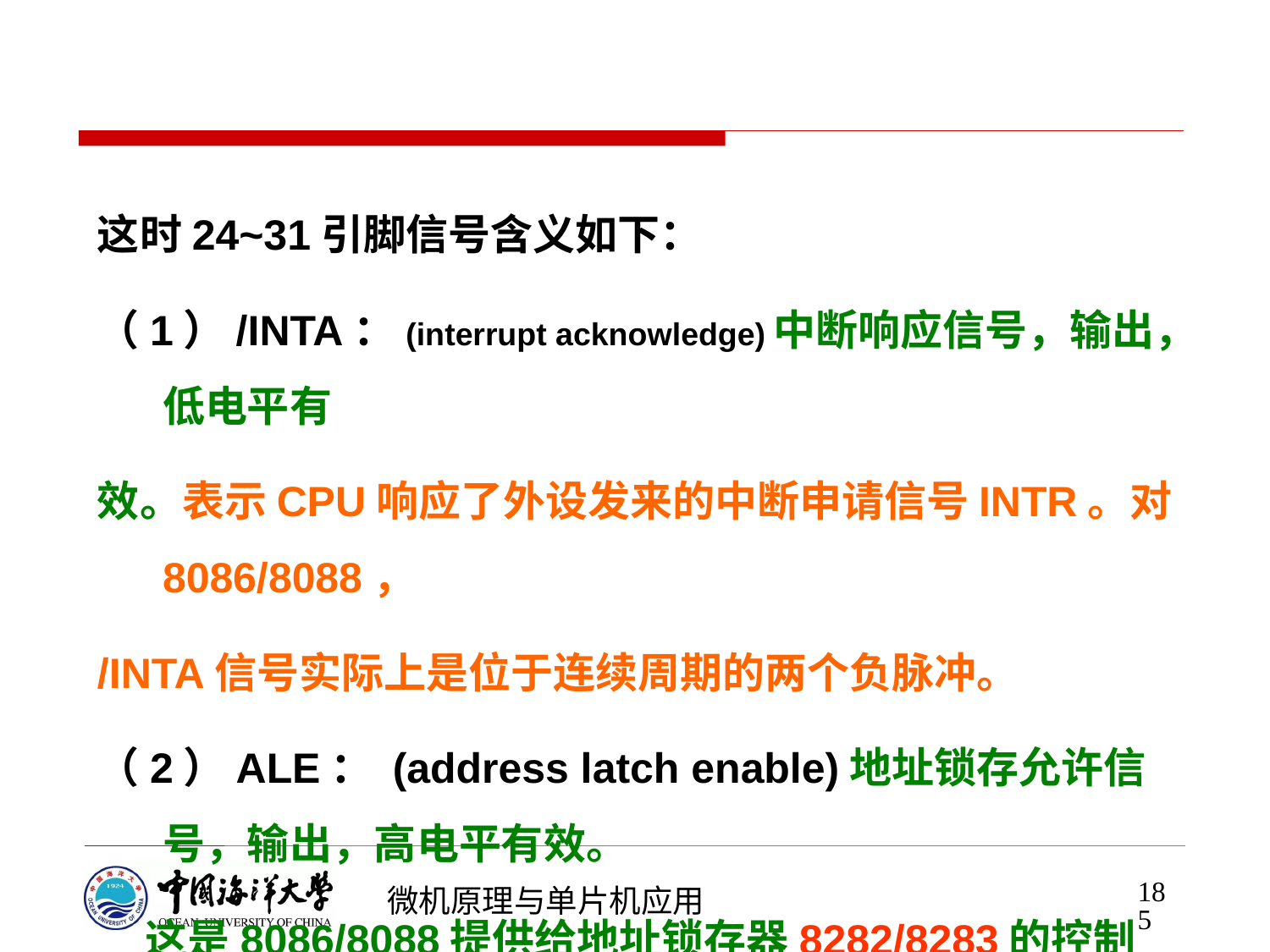

#
这时24~31引脚信号含义如下：
（1）/INTA：(interrupt acknowledge)中断响应信号，输出，低电平有
效。表示CPU响应了外设发来的中断申请信号INTR。对8086/8088，
/INTA信号实际上是位于连续周期的两个负脉冲。
（2）ALE： (address latch enable)地址锁存允许信号，输出，高电平有效。
    这是8086/8088提供给地址锁存器8282/8283的控制信
号。在总线周期的T1状态发出，表示在AD15-AD0地址/数
据总线上输出的是地址信息。用来锁存地址信号A15-A0。
185